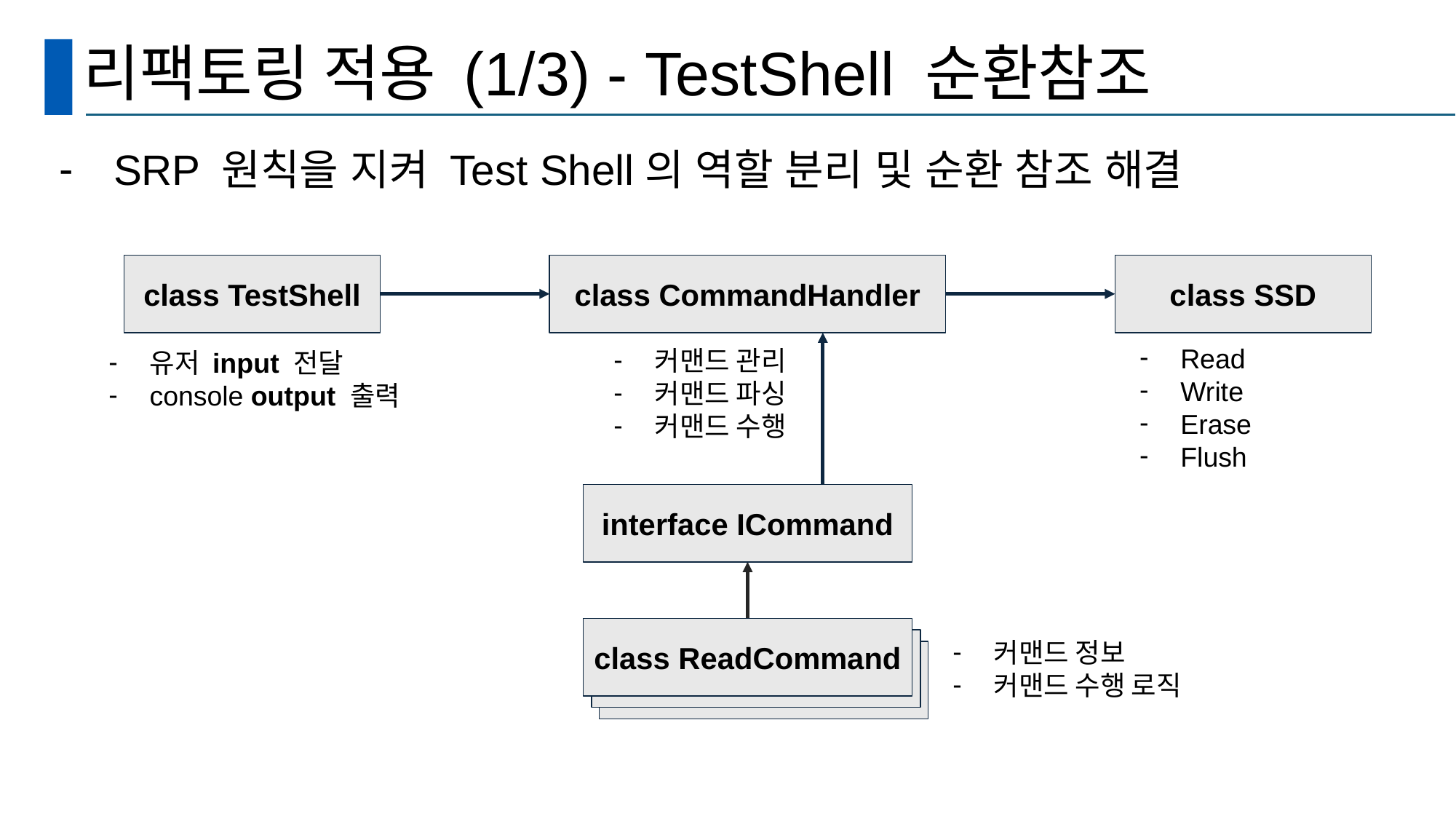

# 리팩토링 적용 (1/3) - TestShell 순환참조
SRP 원칙을 지켜 Test Shell의 역할 분리 및 순환 참조 해결
class TestShell
class CommandHandler
class SSD
Read
Write
Erase
Flush
커맨드 관리
커맨드 파싱
커맨드 수행
유저 input 전달
console output 출력
interface ICommand
class ReadCommand
커맨드 정보
커맨드 수행 로직
class WriteCommand
class HelpCommand